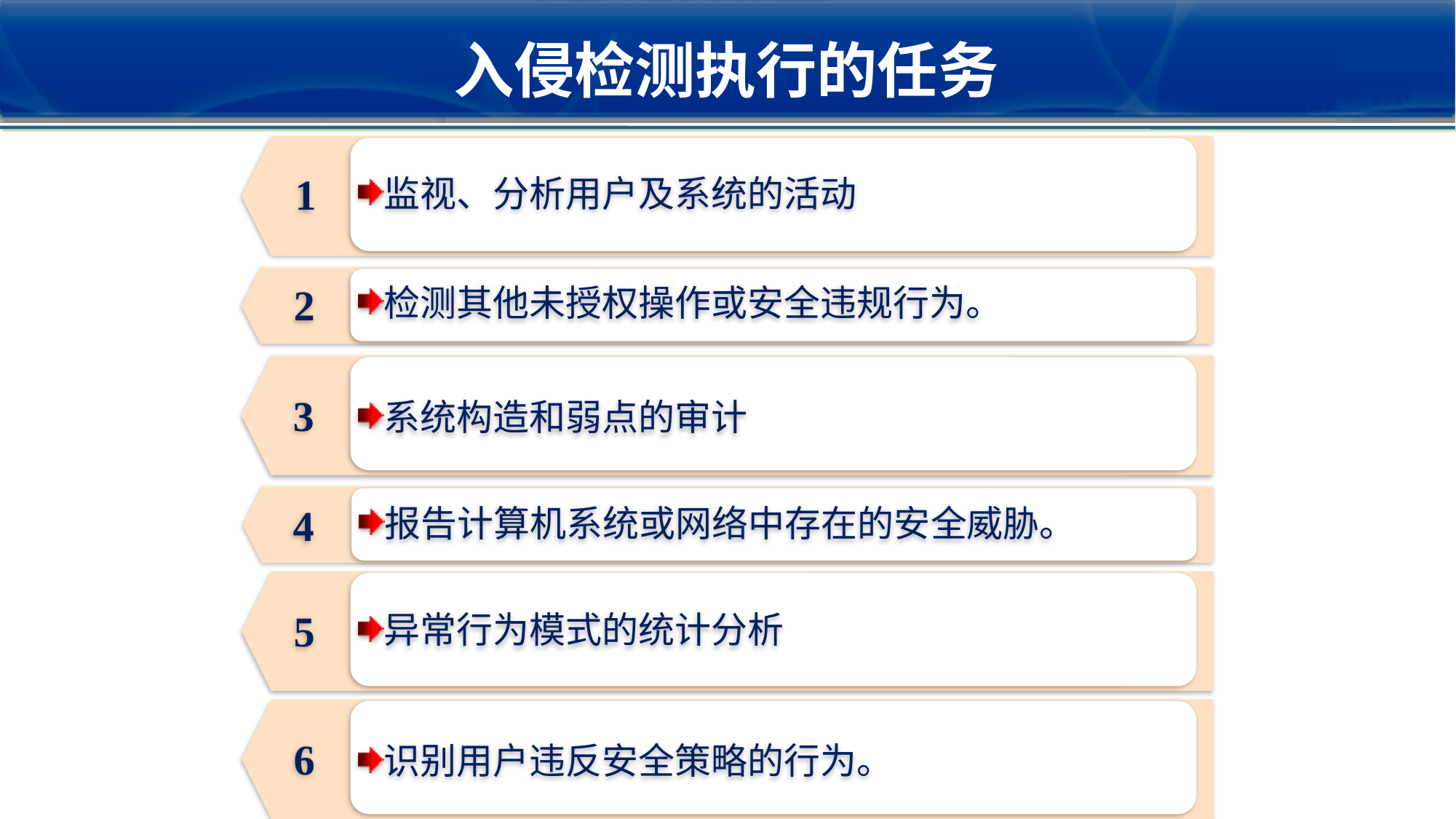

入侵检测执行的任务

1
监视、分析用户及系统的活动

2
检测其他未授权操作或安全违规行为。

3
系统构造和弱点的审计

4
报告计算机系统或网络中存在的安全威胁。

5
异常行为模式的统计分析

6
识别用户违反安全策略的行为。